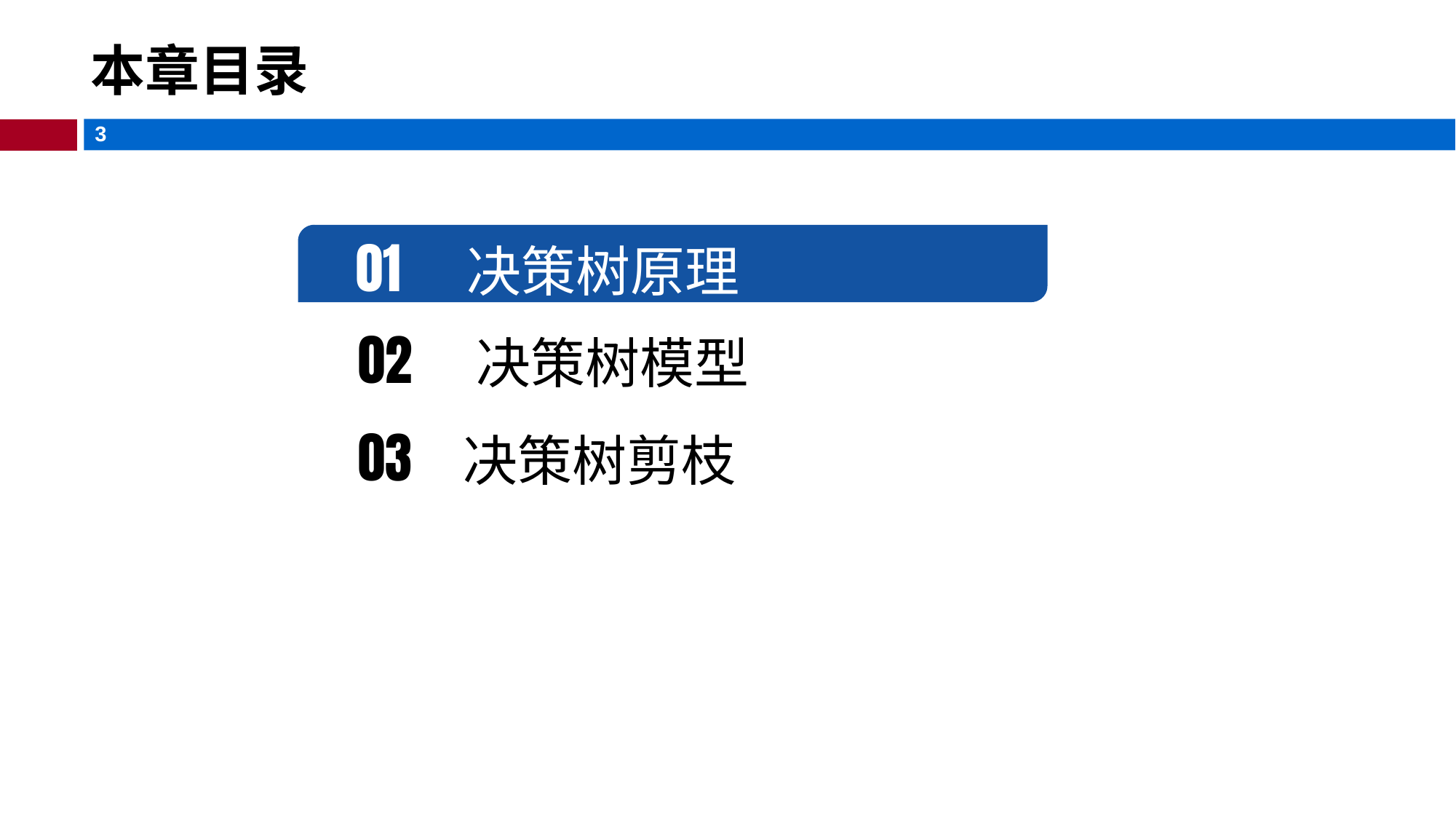

# 本章目录

01    决策树原理
02    决策树模型
03   决策树剪枝